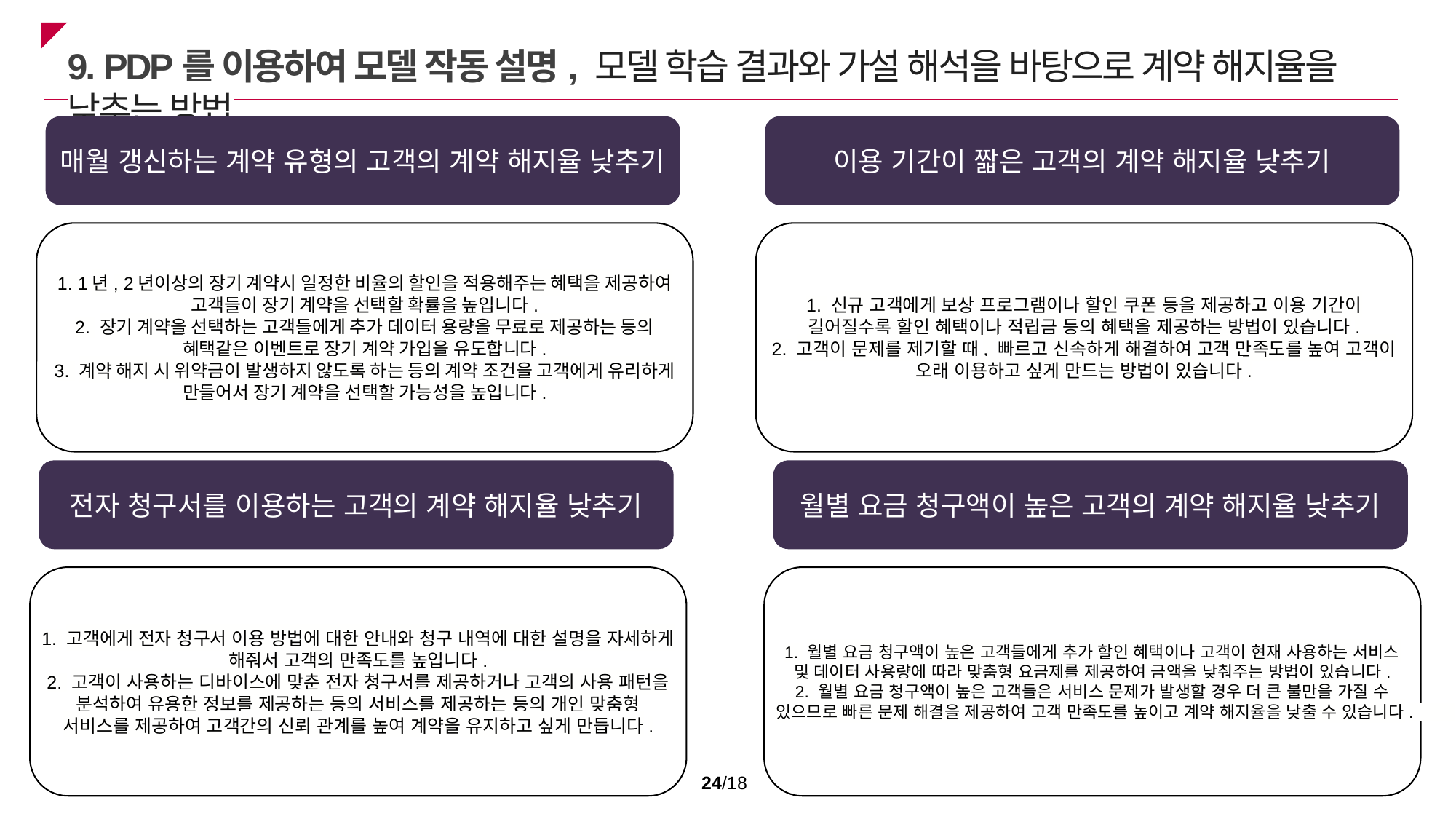

9. PDP를 이용하여 모델 작동 설명, 모델 학습 결과와 가설 해석을 바탕으로 계약 해지율을 낮추는 방법

매월 갱신하는 계약 유형의 고객의 계약 해지율 낮추기
이용 기간이 짧은 고객의 계약 해지율 낮추기
1. 1년, 2년이상의 장기 계약시 일정한 비율의 할인을 적용해주는 혜택을 제공하여 고객들이 장기 계약을 선택할 확률을 높입니다.
2. 장기 계약을 선택하는 고객들에게 추가 데이터 용량을 무료로 제공하는 등의 혜택같은 이벤트로 장기 계약 가입을 유도합니다.
3. 계약 해지 시 위약금이 발생하지 않도록 하는 등의 계약 조건을 고객에게 유리하게 만들어서 장기 계약을 선택할 가능성을 높입니다.
1. 신규 고객에게 보상 프로그램이나 할인 쿠폰 등을 제공하고 이용 기간이 길어질수록 할인 혜택이나 적립금 등의 혜택을 제공하는 방법이 있습니다.
2. 고객이 문제를 제기할 때, 빠르고 신속하게 해결하여 고객 만족도를 높여 고객이 오래 이용하고 싶게 만드는 방법이 있습니다.
전자 청구서를 이용하는 고객의 계약 해지율 낮추기
월별 요금 청구액이 높은 고객의 계약 해지율 낮추기
1. 고객에게 전자 청구서 이용 방법에 대한 안내와 청구 내역에 대한 설명을 자세하게 해줘서 고객의 만족도를 높입니다.
2. 고객이 사용하는 디바이스에 맞춘 전자 청구서를 제공하거나 고객의 사용 패턴을 분석하여 유용한 정보를 제공하는 등의 서비스를 제공하는 등의 개인 맞춤형 서비스를 제공하여 고객간의 신뢰 관계를 높여 계약을 유지하고 싶게 만듭니다.
1. 월별 요금 청구액이 높은 고객들에게 추가 할인 혜택이나 고객이 현재 사용하는 서비스 및 데이터 사용량에 따라 맞춤형 요금제를 제공하여 금액을 낮춰주는 방법이 있습니다.
2. 월별 요금 청구액이 높은 고객들은 서비스 문제가 발생할 경우 더 큰 불만을 가질 수 있으므로 빠른 문제 해결을 제공하여 고객 만족도를 높이고 계약 해지율을 낮출 수 있습니다.